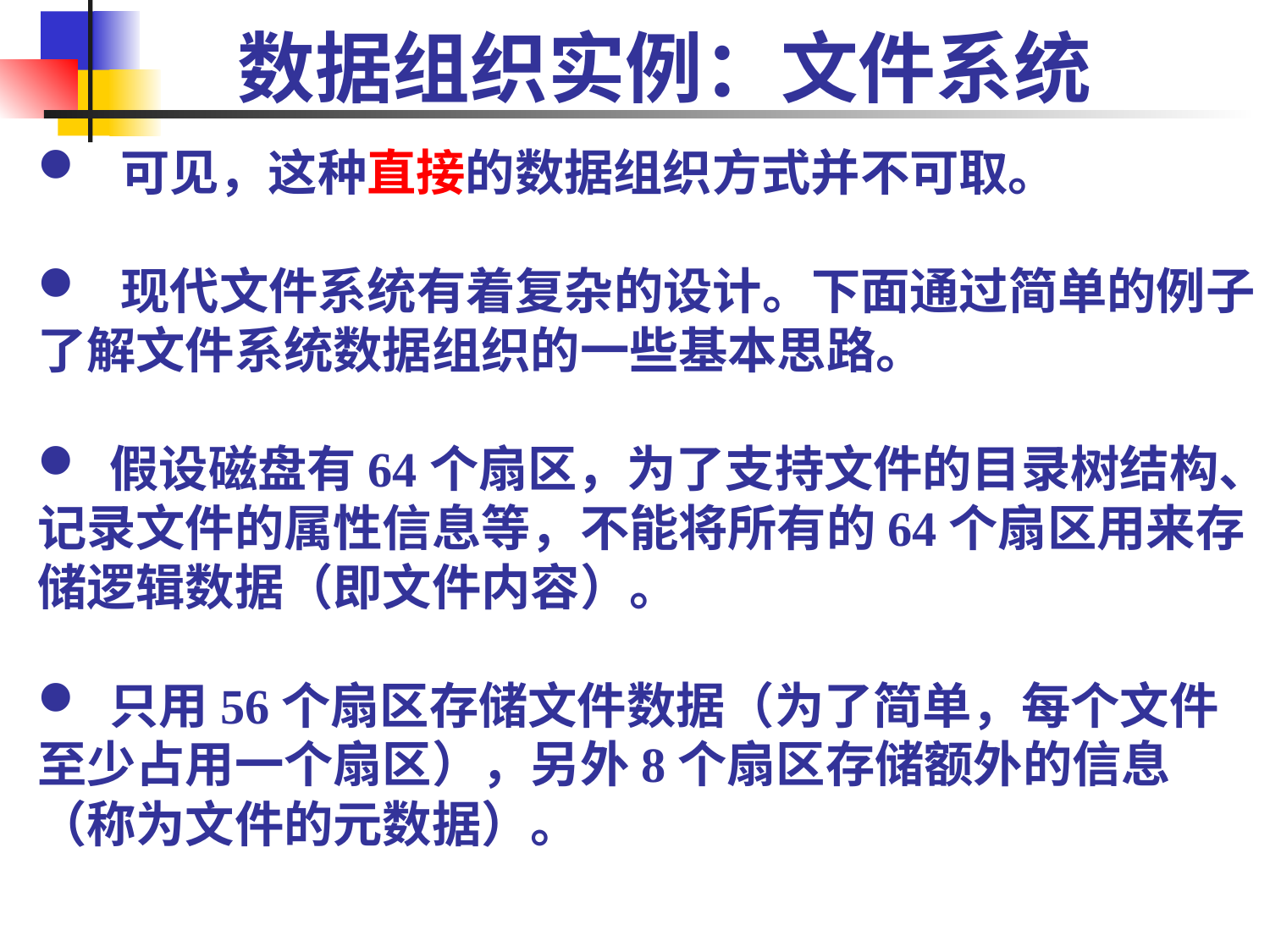

# 数据组织实例：文件系统
  可见，这种直接的数据组织方式并不可取。

  现代文件系统有着复杂的设计。下面通过简单的例子了解文件系统数据组织的一些基本思路。

 假设磁盘有64个扇区，为了支持文件的目录树结构、记录文件的属性信息等，不能将所有的64个扇区用来存储逻辑数据（即文件内容）。

 只用56个扇区存储文件数据（为了简单，每个文件至少占用一个扇区），另外8个扇区存储额外的信息（称为文件的元数据）。